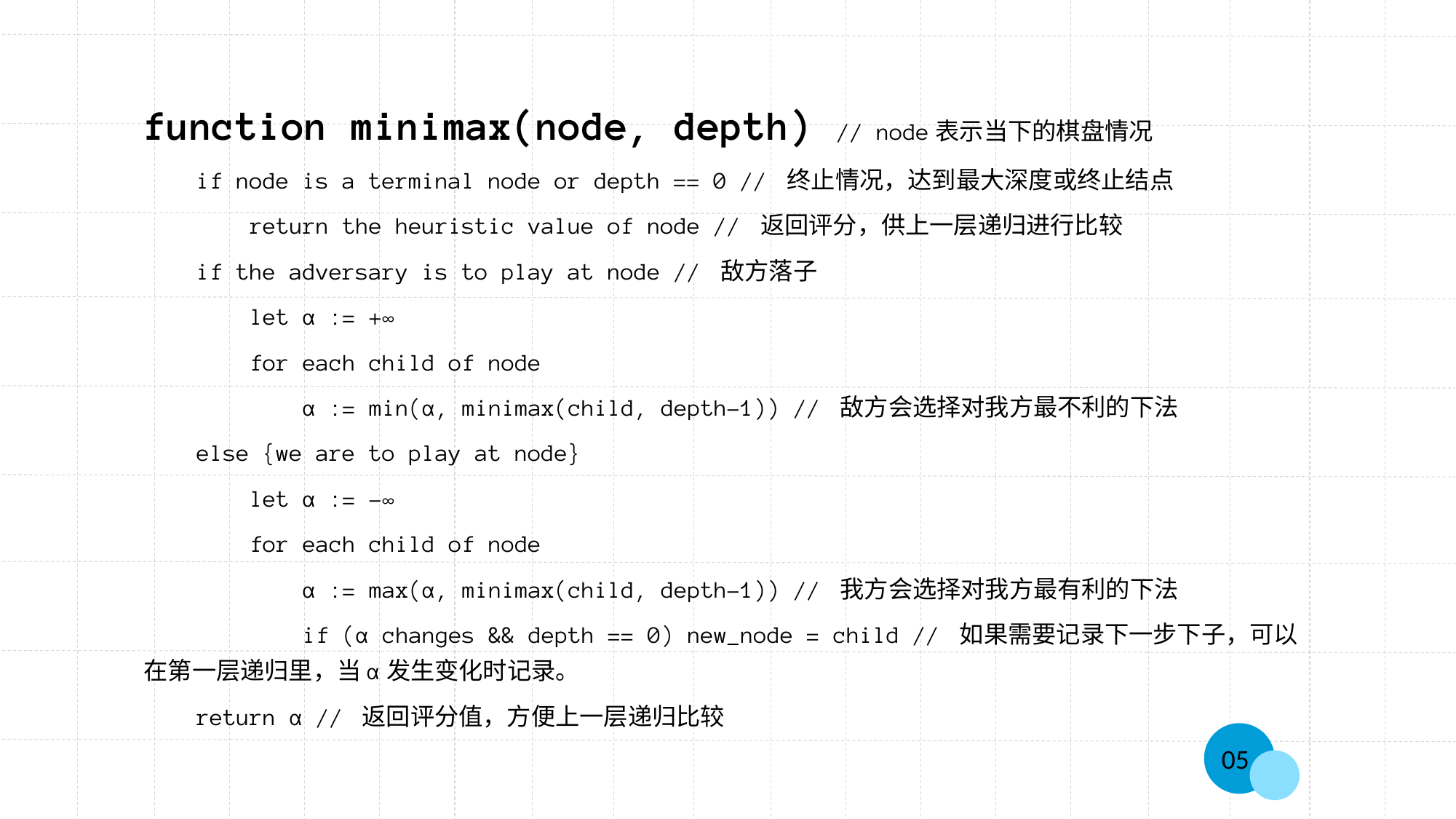

function minimax(node, depth) // node表示当下的棋盘情况
    if node is a terminal node or depth == 0 // 终止情况，达到最大深度或终止结点
        return the heuristic value of node // 返回评分，供上一层递归进行比较
    if the adversary is to play at node // 敌方落子
        let α := +∞
        for each child of node
            α := min(α, minimax(child, depth-1)) // 敌方会选择对我方最不利的下法
    else {we are to play at node}
        let α := -∞
        for each child of node
            α := max(α, minimax(child, depth-1)) // 我方会选择对我方最有利的下法
            if (α changes && depth == 0) new_node = child // 如果需要记录下一步下子，可以在第一层递归里，当α发生变化时记录。
    return α // 返回评分值，方便上一层递归比较
05